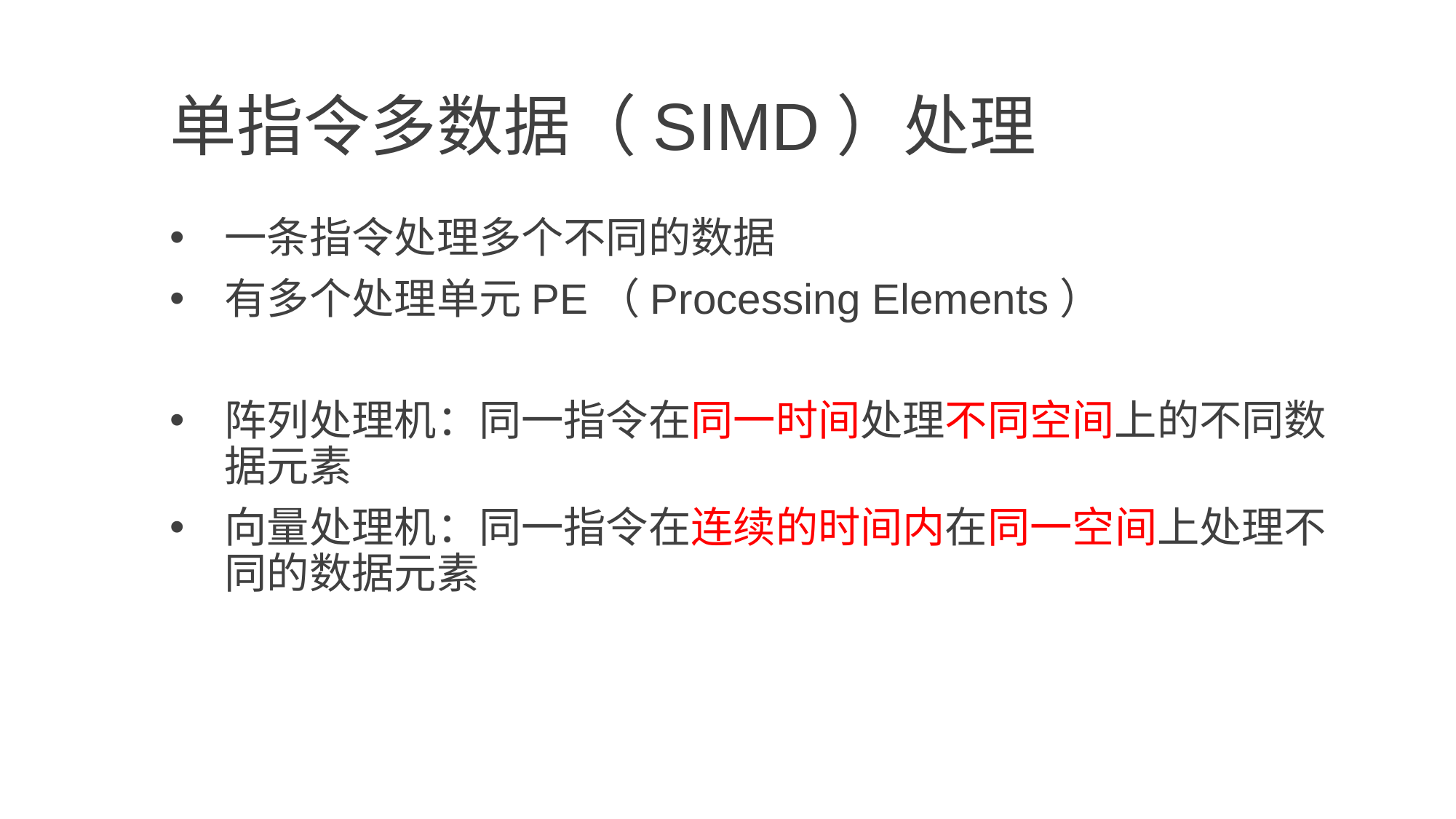

单指令多数据（SIMD）处理
一条指令处理多个不同的数据
有多个处理单元PE（Processing Elements）

阵列处理机：同一指令在同一时间处理不同空间上的不同数据元素
向量处理机：同一指令在连续的时间内在同一空间上处理不同的数据元素